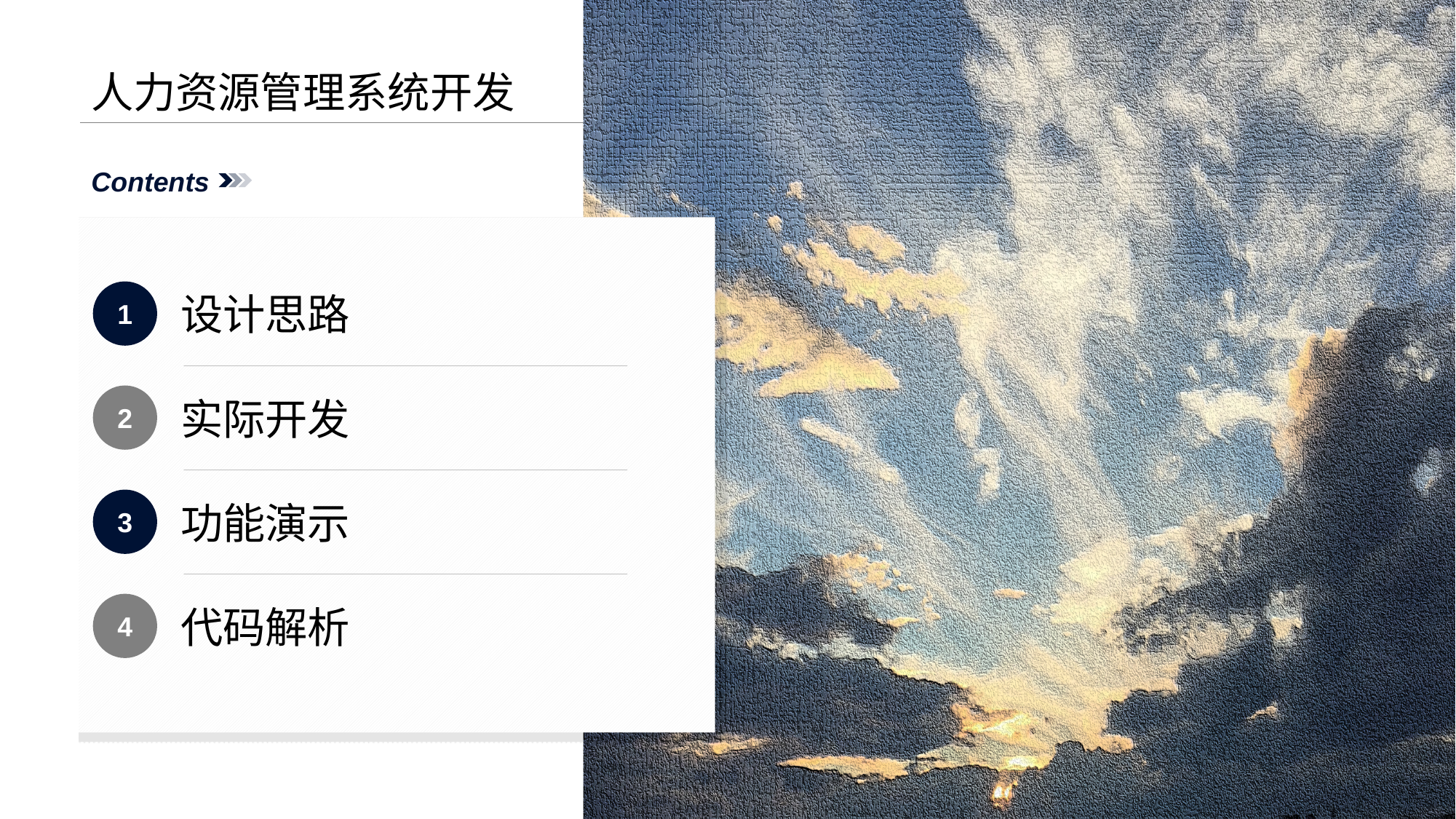

Contents

1
设计思路
2
实际开发
3
功能演示
4
代码解析
# 人力资源管理系统开发
2